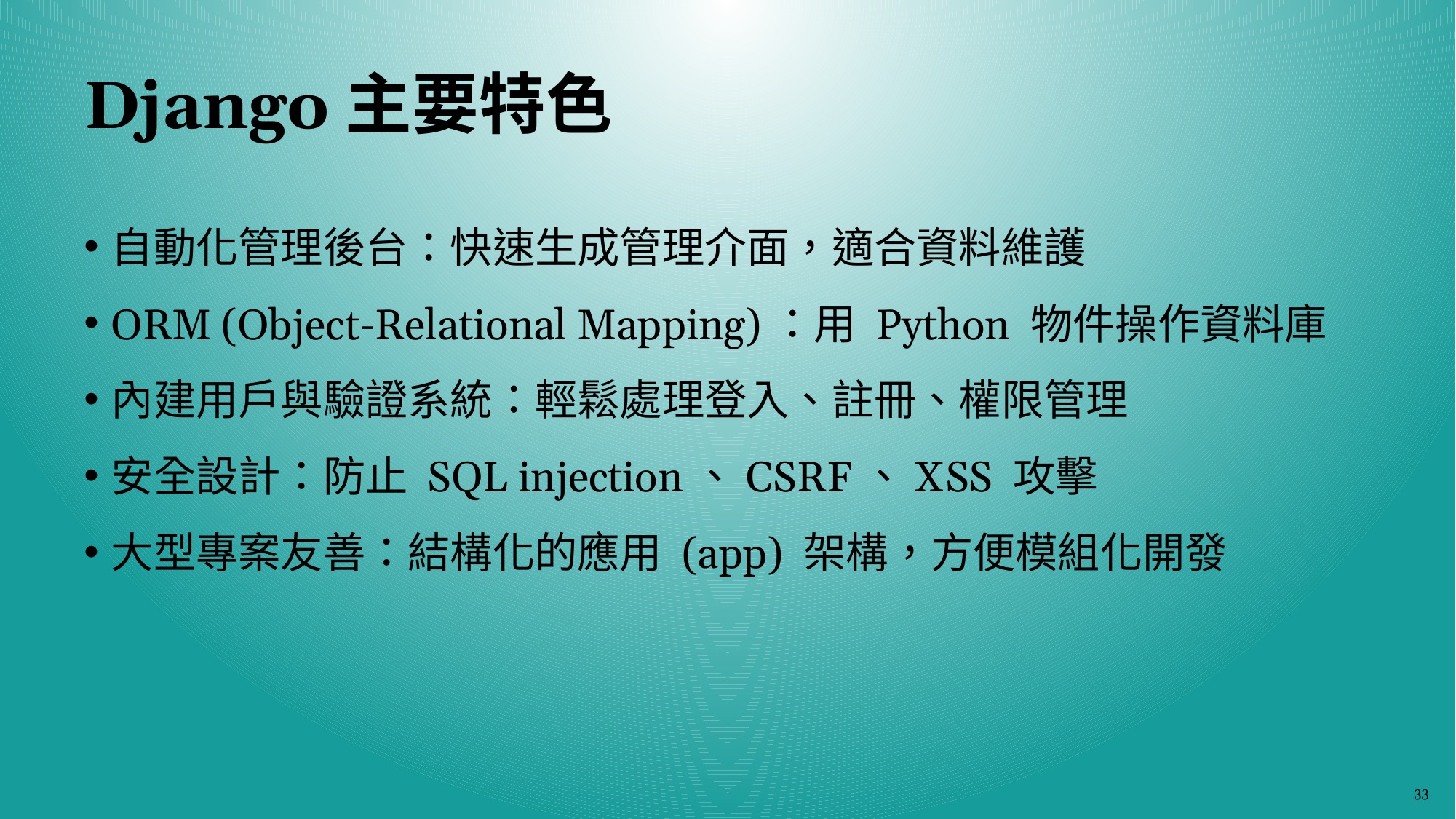

# Django主要特色
自動化管理後台：快速生成管理介面，適合資料維護
ORM (Object-Relational Mapping)：用 Python 物件操作資料庫
內建用戶與驗證系統：輕鬆處理登入、註冊、權限管理
安全設計：防止 SQL injection、CSRF、XSS 攻擊
大型專案友善：結構化的應用 (app) 架構，方便模組化開發
33